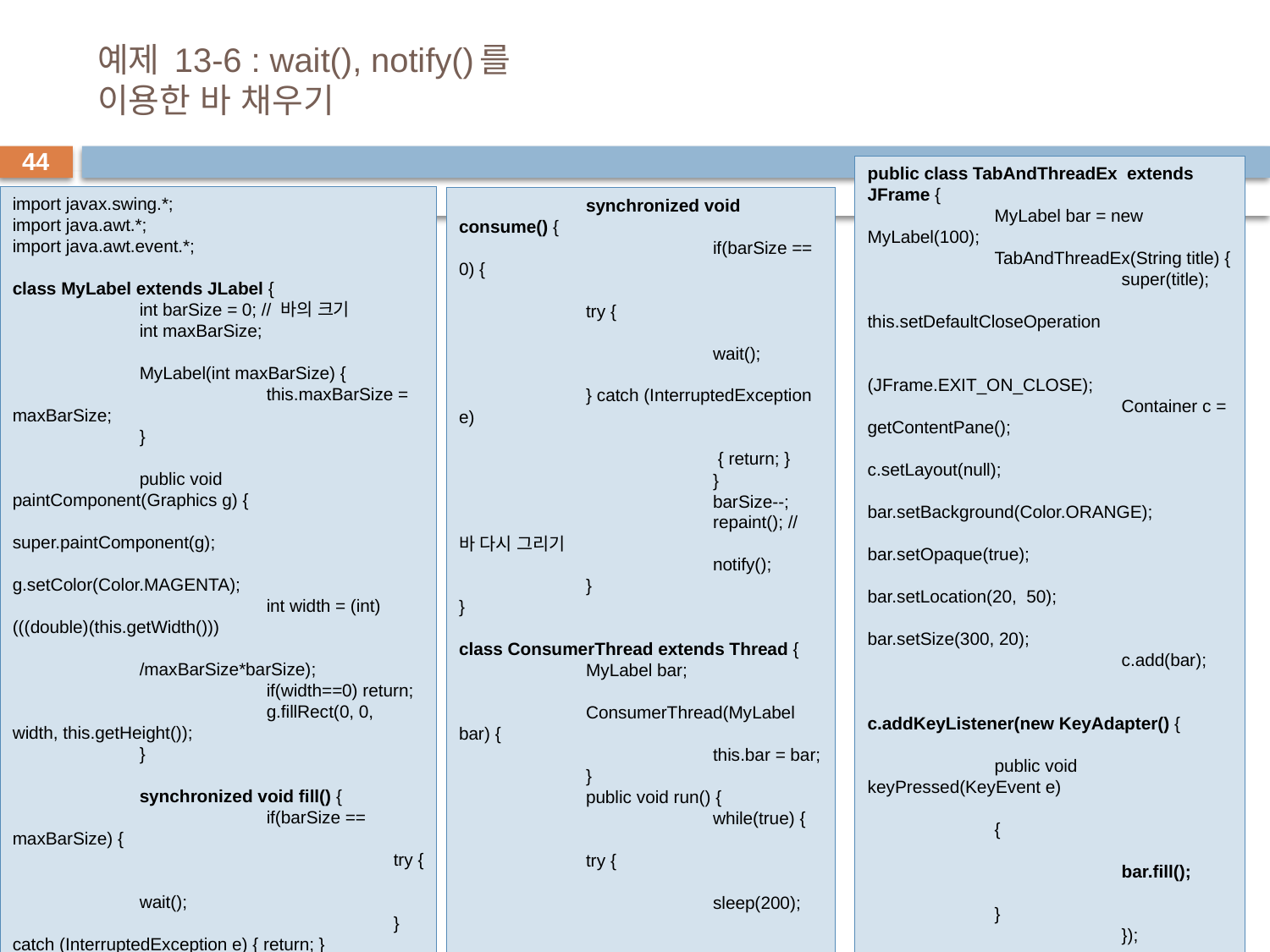

# 예제 13-6 : wait(), notify()를 이용한 바 채우기
44
public class TabAndThreadEx  extends JFrame {
	MyLabel bar = new MyLabel(100);
	TabAndThreadEx(String title) {
		super(title);
		this.setDefaultCloseOperation
				(JFrame.EXIT_ON_CLOSE);
		Container c = getContentPane();
		c.setLayout(null);
		bar.setBackground(Color.ORANGE);
		bar.setOpaque(true);
		bar.setLocation(20,  50);
		bar.setSize(300, 20);
		c.add(bar);

		c.addKeyListener(new KeyAdapter() {
			public void keyPressed(KeyEvent e)
			{
				bar.fill();
			}
		});
		setSize(350,200);
		setVisible(true);

		c.requestFocus();
		ConsumerThread th = new
			ConsumerThread(bar);
		th.start(); // 스레드 시작
	}

	public static void main(String[] args) {
		new TabAndThreadEx(
			"아무키나 빨리 눌러 바 채우기");
	}
}
import javax.swing.*;
import java.awt.*;
import java.awt.event.*;

class MyLabel extends JLabel {
	int barSize = 0; // 바의 크기
	int maxBarSize;

	MyLabel(int maxBarSize) {
		this.maxBarSize = maxBarSize;
	}

	public void paintComponent(Graphics g) {
		super.paintComponent(g);
		g.setColor(Color.MAGENTA);
		int width = (int)(((double)(this.getWidth()))
				/maxBarSize*barSize);
		if(width==0) return;
		g.fillRect(0, 0, width, this.getHeight());
	}

	synchronized void fill() {
		if(barSize == maxBarSize) {
			try {
				wait();
			} catch (InterruptedException e) { return; }
		}
		barSize++;
		repaint(); // 바 다시 그리기
		notify();
	}
	synchronized void consume() {
		if(barSize == 0) {
			try {
				wait();
			} catch (InterruptedException e)
				 { return; }
		}
		barSize--;
		repaint(); // 바 다시 그리기
		notify();
	}
}

class ConsumerThread extends Thread {
	MyLabel bar;

	ConsumerThread(MyLabel bar) {
		this.bar = bar;
	}
	public void run() {
		while(true) {
			try {
				sleep(200);
				bar.consume();
			} catch (InterruptedException e)
			 { return; }
		}
	}
}